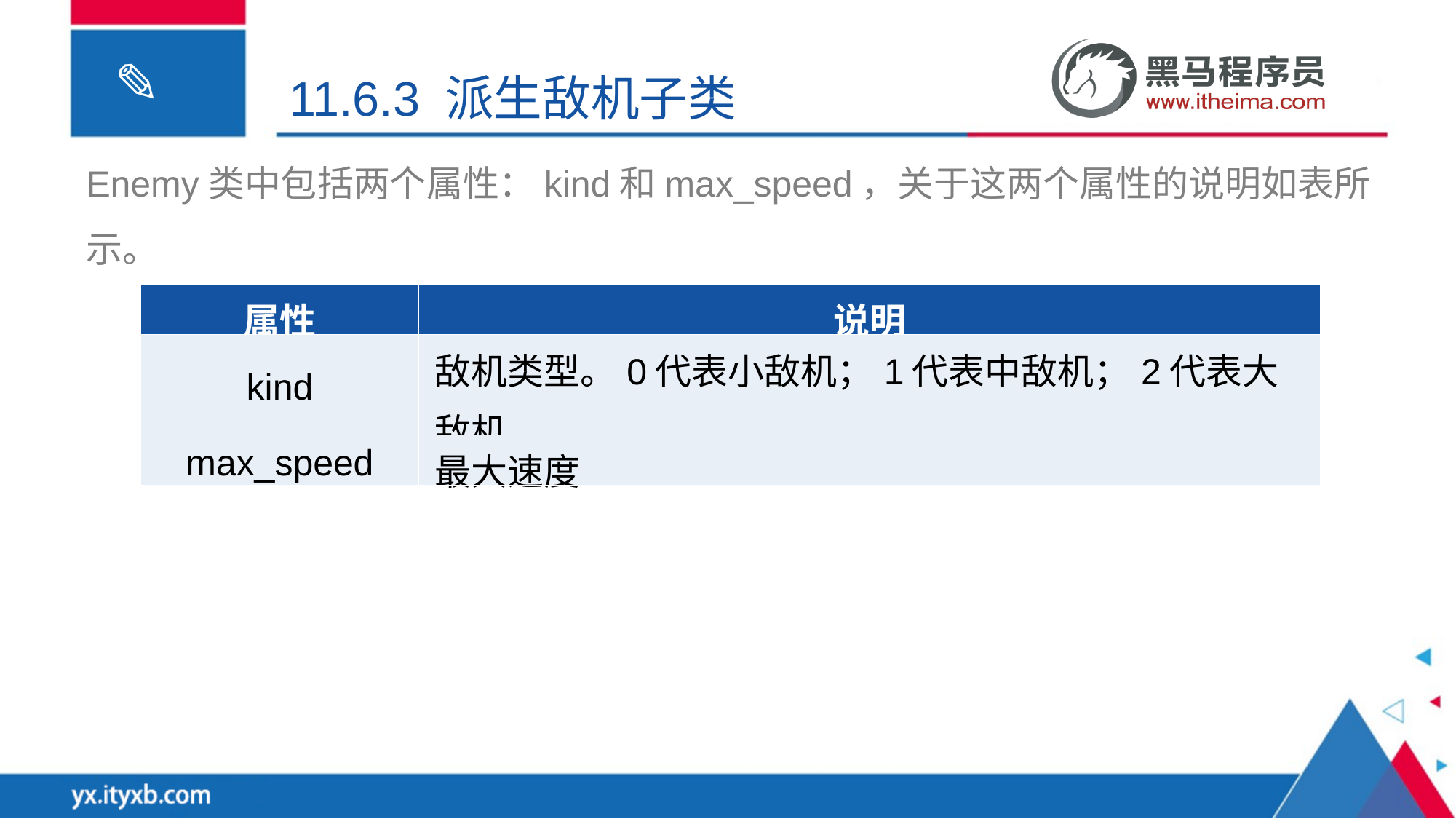

11.6.3 派生敌机子类
Enemy类中包括两个属性：kind和max_speed，关于这两个属性的说明如表所示。
| 属性 | 说明 |
| --- | --- |
| kind | 敌机类型。0代表小敌机；1代表中敌机；2代表大敌机 |
| max\_speed | 最大速度 |